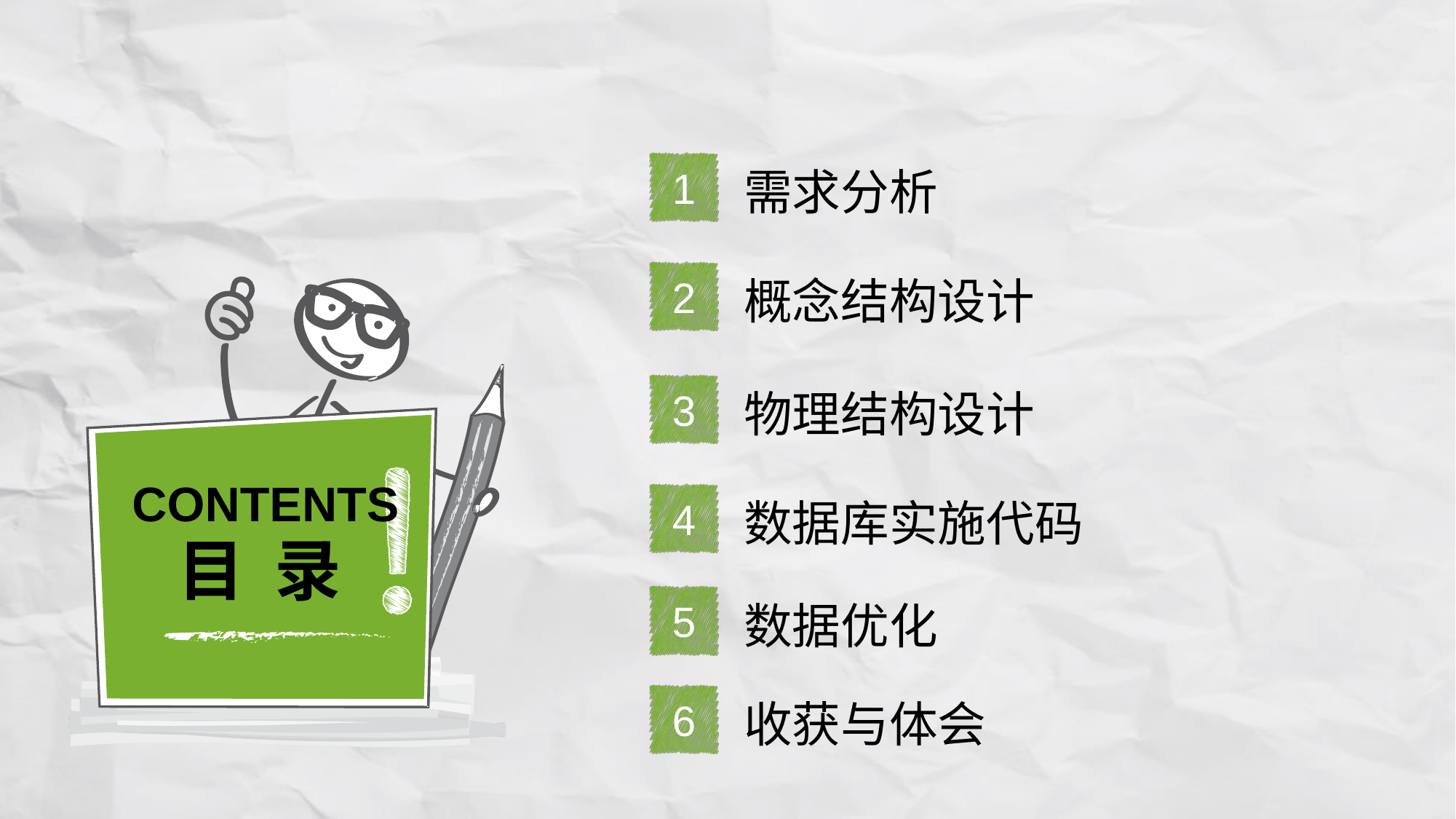

1
需求分析

2
概念结构设计
3
物理结构设计
CONTENTS
4
数据库实施代码
目  录
5
数据优化
6
收获与体会